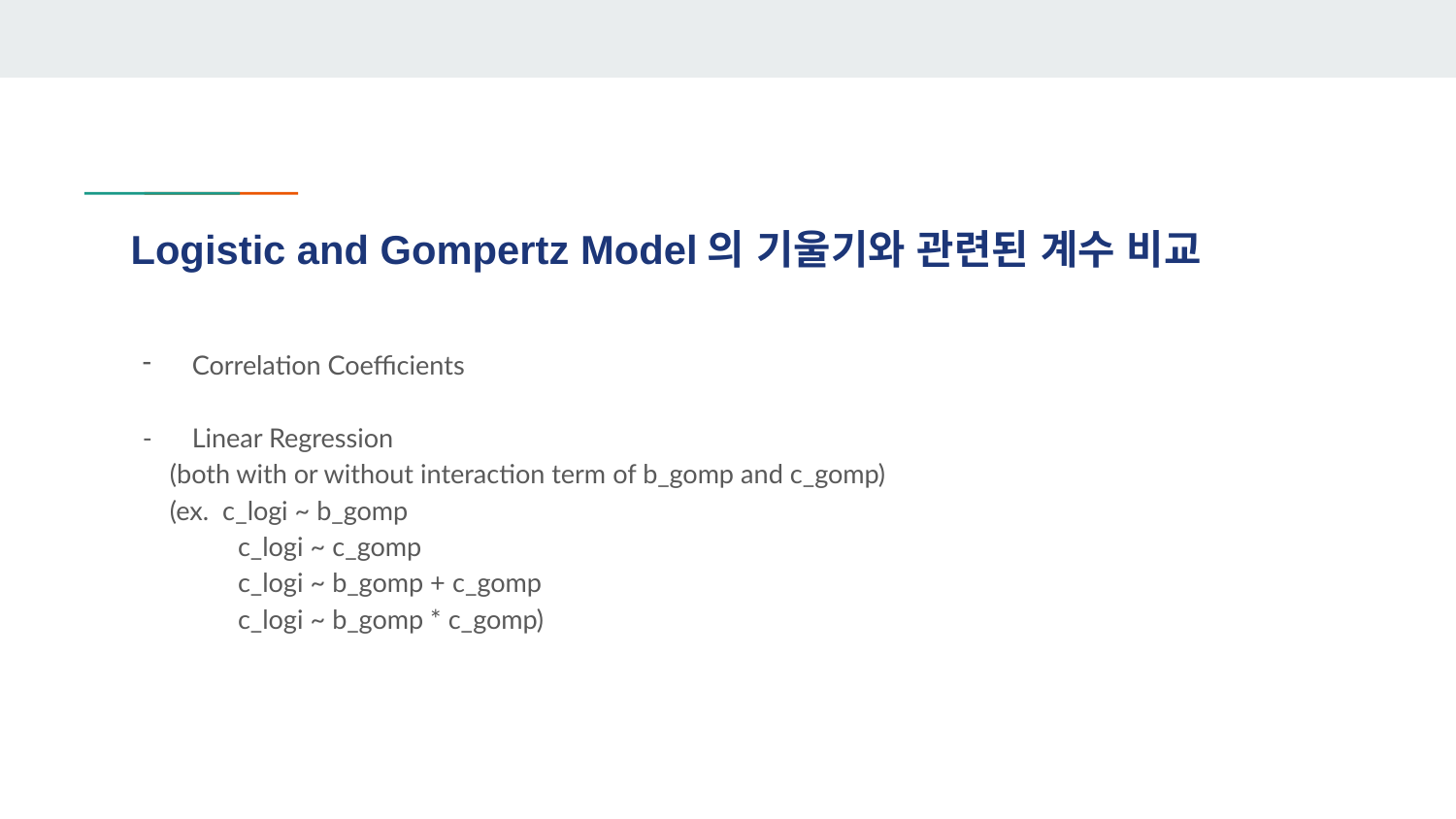

# Logistic and Gompertz Model의 기울기와 관련된 계수 비교
Correlation Coefficients

Linear Regression
    (both with or without interaction term of b_gomp and c_gomp)
    (ex.  c_logi ~ b_gomp
              c_logi ~ c_gomp
              c_logi ~ b_gomp + c_gomp
              c_logi ~ b_gomp * c_gomp)